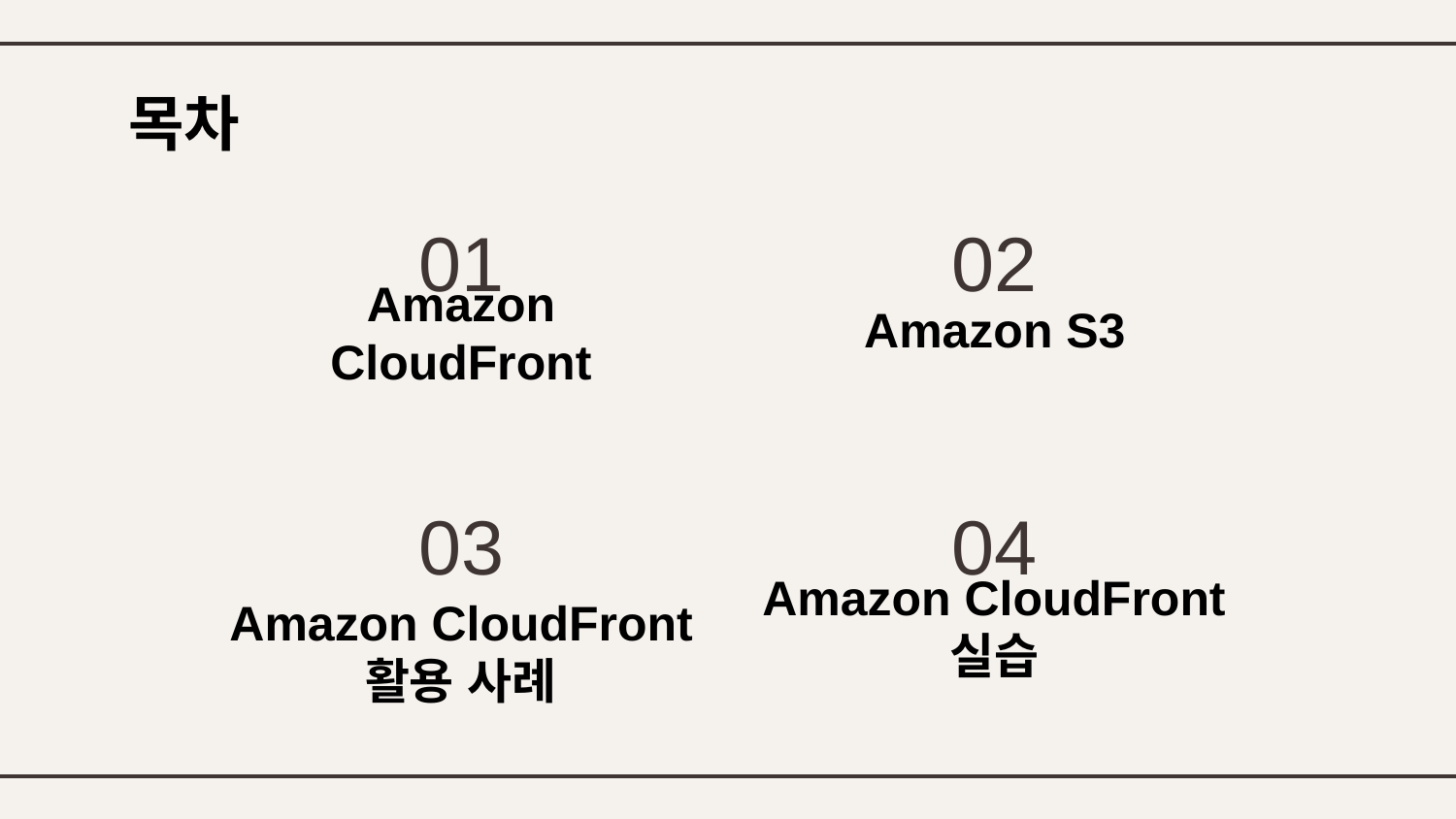

# 목차
01
02
Amazon S3
Amazon CloudFront
03
04
Amazon CloudFront 활용 사례
Amazon CloudFront 실습